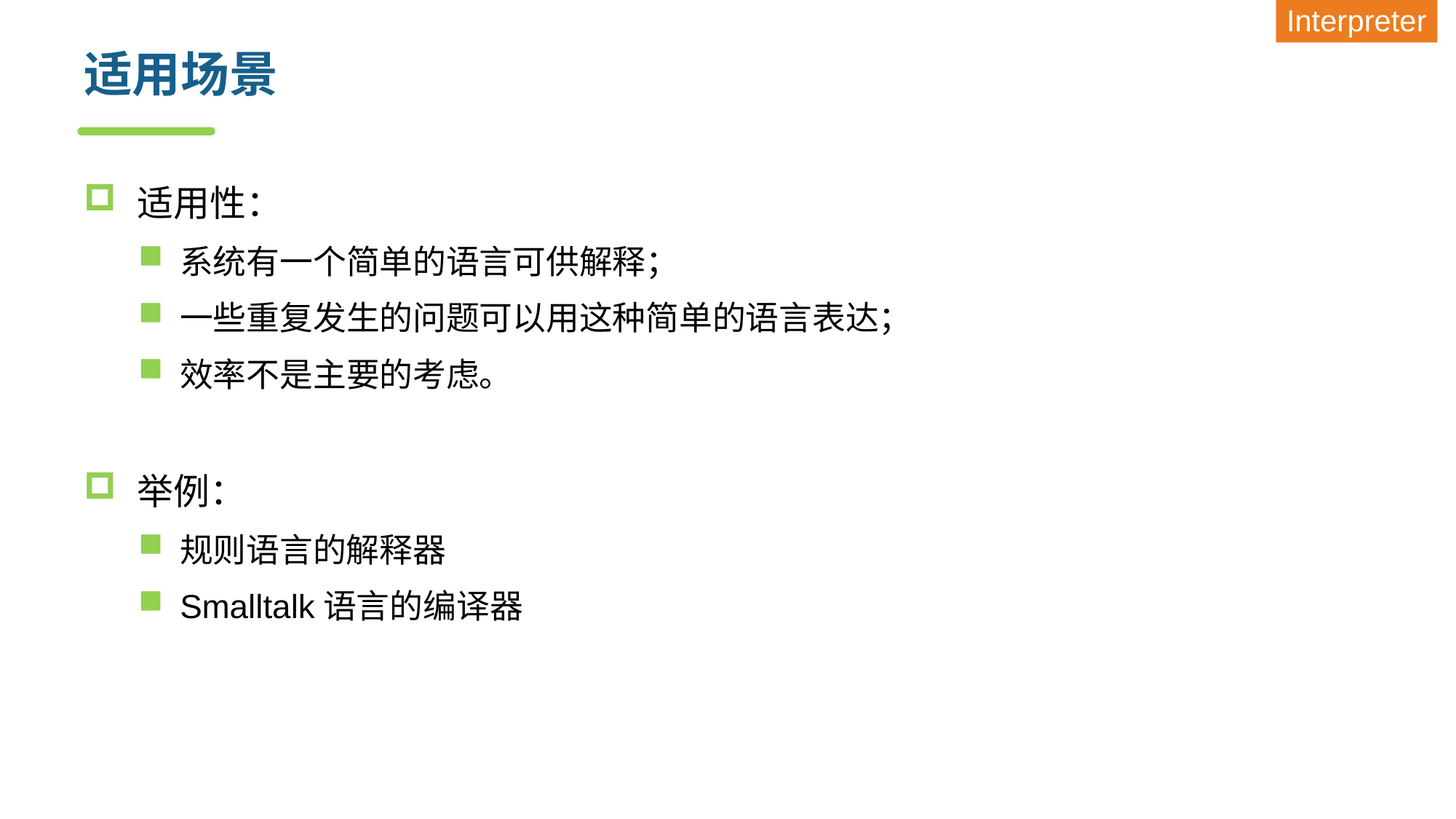

Interpreter
# 适用场景
适用性：
系统有一个简单的语言可供解释；
一些重复发生的问题可以用这种简单的语言表达；
效率不是主要的考虑。

举例：
规则语言的解释器
Smalltalk语言的编译器

161